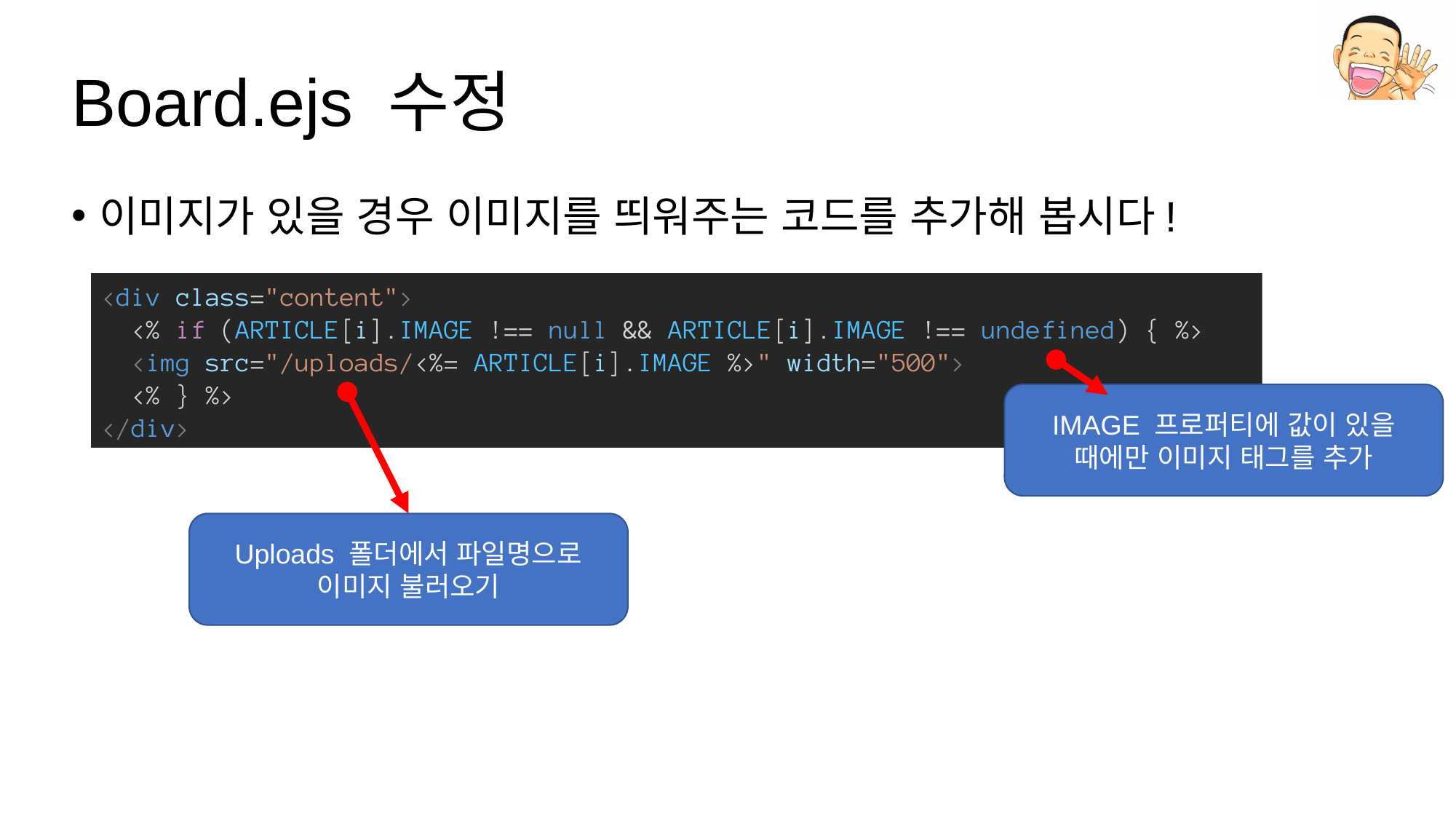

# Board.ejs 수정
이미지가 있을 경우 이미지를 띄워주는 코드를 추가해 봅시다!
<div class="content">
  <% if (ARTICLE[i].IMAGE !== null && ARTICLE[i].IMAGE !== undefined) { %>
  <img src="/uploads/<%= ARTICLE[i].IMAGE %>" width="500">
  <% } %>
</div>
IMAGE 프로퍼티에 값이 있을 때에만 이미지 태그를 추가
Uploads 폴더에서 파일명으로
이미지 불러오기